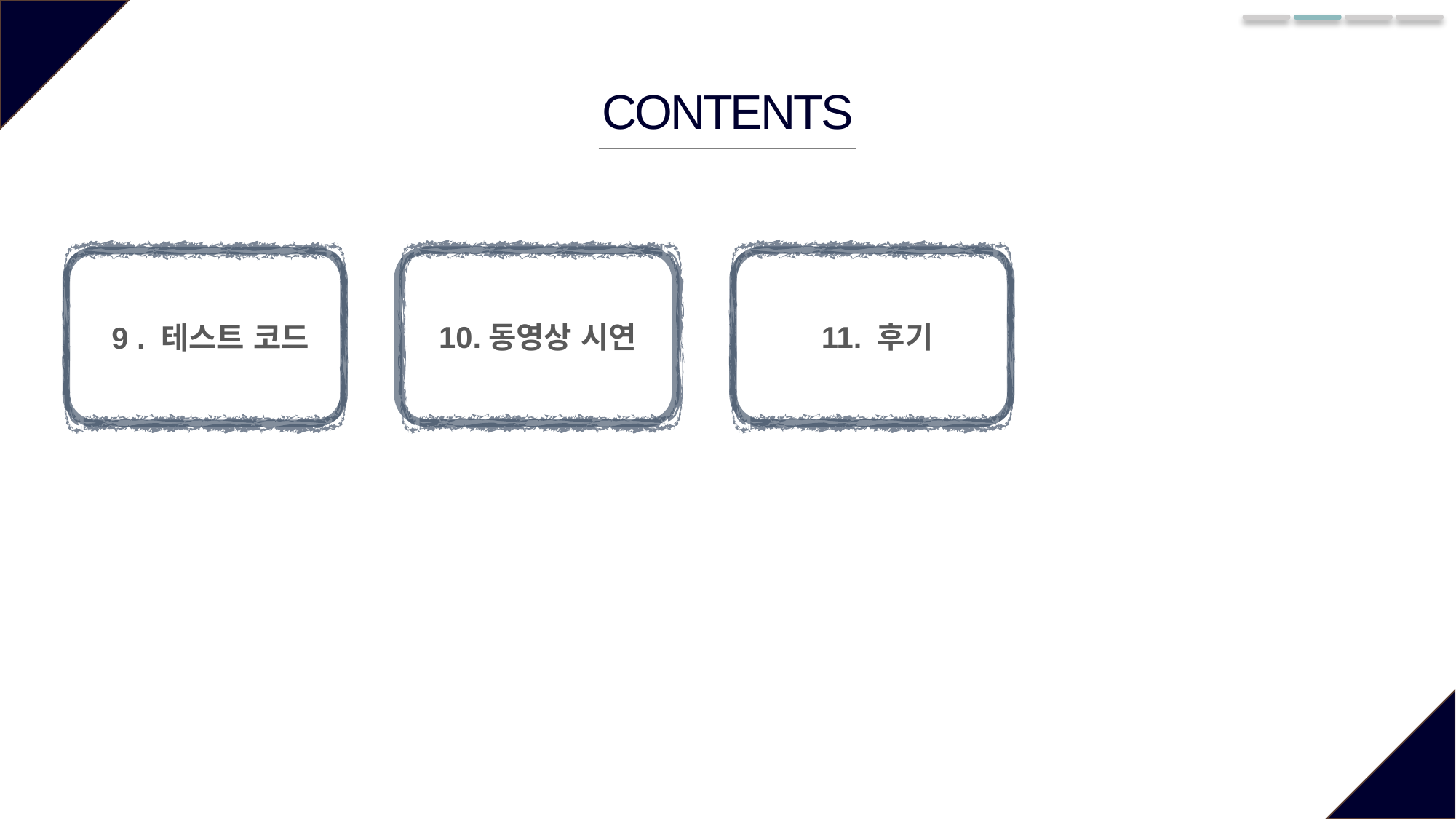

CONTENTS

11. 후기

10.동영상 시연

9 . 테스트 코드